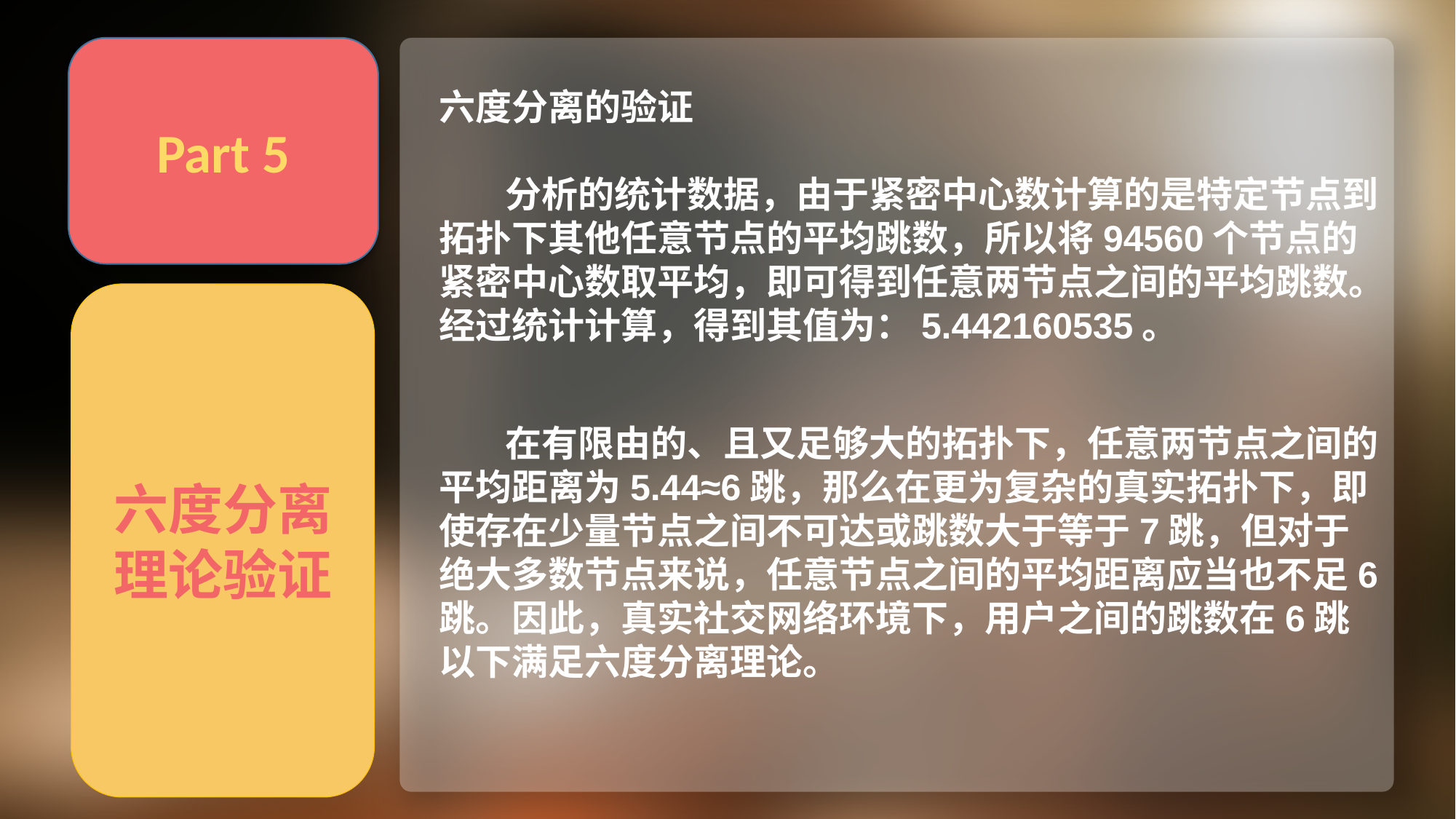

Part 5
六度分离的验证

       分析的统计数据，由于紧密中心数计算的是特定节点到拓扑下其他任意节点的平均跳数，所以将94560个节点的紧密中心数取平均，即可得到任意两节点之间的平均跳数。经过统计计算，得到其值为：5.442160535。
化
六度分离理论验证
       在有限由的、且又足够大的拓扑下，任意两节点之间的平均距离为5.44≈6跳，那么在更为复杂的真实拓扑下，即使存在少量节点之间不可达或跳数大于等于7跳，但对于绝大多数节点来说，任意节点之间的平均距离应当也不足6跳。因此，真实社交网络环境下，用户之间的跳数在6跳以下满足六度分离理论。